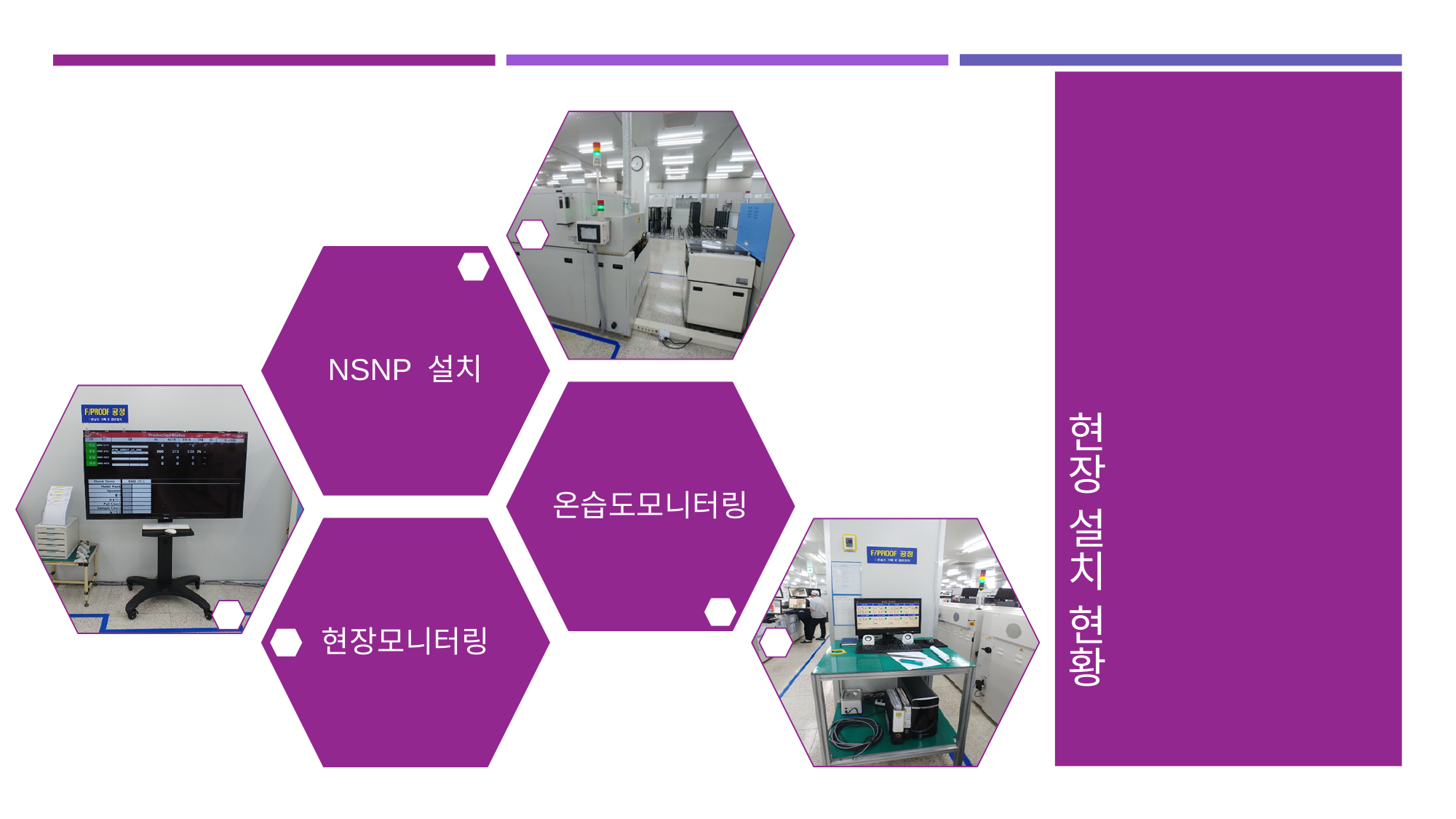

# 현장 설치 현황
현장모니터링
온습도모니터링
NSNP 설치